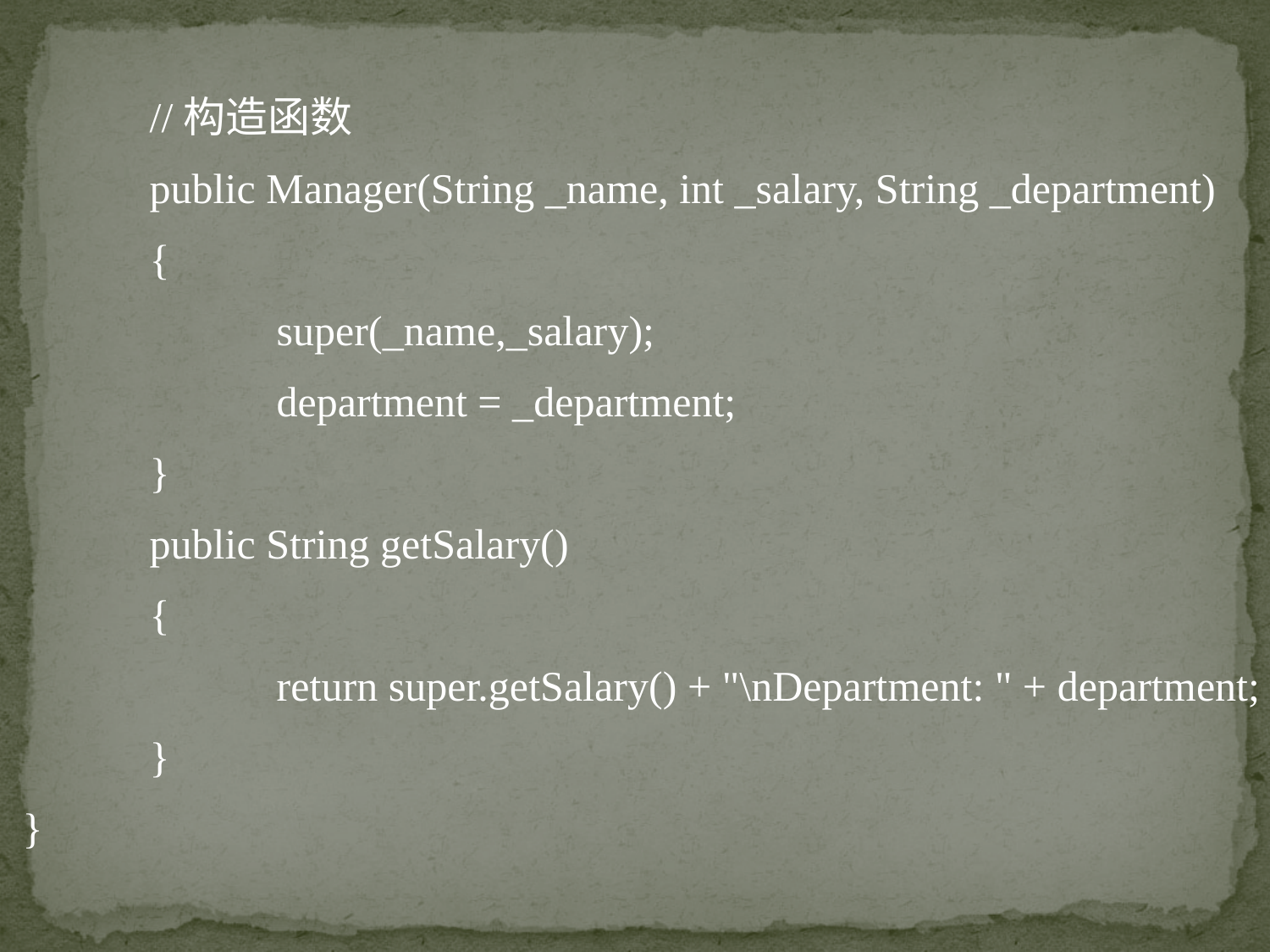

//构造函数
	public Manager(String _name, int _salary, String _department)
	{
		super(_name,_salary);
		department = _department;
	}
	public String getSalary()
	{
		return super.getSalary() + "\nDepartment: " + department;
	}
}